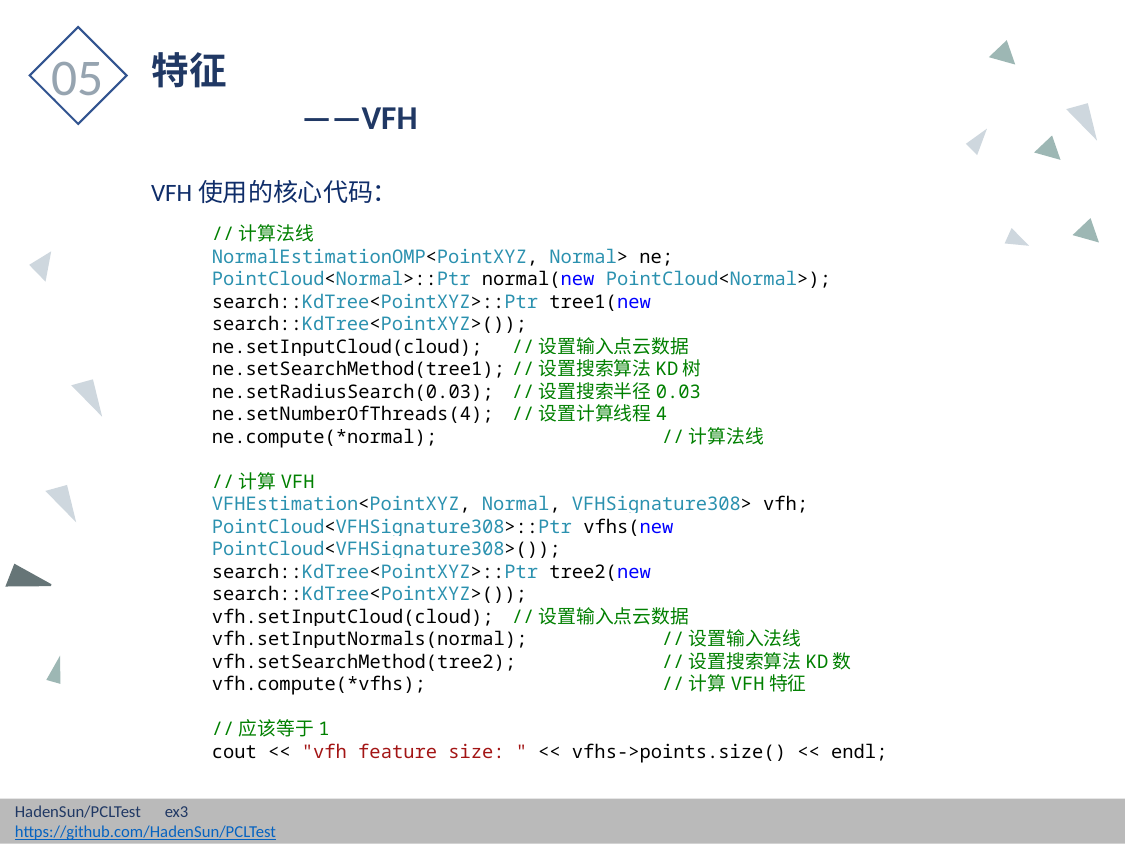

05
特征
	——VFH

VFH使用的核心代码：
//计算法线
NormalEstimationOMP<PointXYZ, Normal> ne;
PointCloud<Normal>::Ptr normal(new PointCloud<Normal>);
search::KdTree<PointXYZ>::Ptr tree1(new search::KdTree<PointXYZ>());
ne.setInputCloud(cloud);	//设置输入点云数据
ne.setSearchMethod(tree1);	//设置搜索算法KD树
ne.setRadiusSearch(0.03);	//设置搜索半径0.03
ne.setNumberOfThreads(4);	//设置计算线程4
ne.compute(*normal);		//计算法线

//计算VFH
VFHEstimation<PointXYZ, Normal, VFHSignature308> vfh;
PointCloud<VFHSignature308>::Ptr vfhs(new PointCloud<VFHSignature308>());
search::KdTree<PointXYZ>::Ptr tree2(new search::KdTree<PointXYZ>());
vfh.setInputCloud(cloud);	//设置输入点云数据
vfh.setInputNormals(normal);	//设置输入法线
vfh.setSearchMethod(tree2);	//设置搜索算法KD数
vfh.compute(*vfhs);		//计算VFH特征

//应该等于1
cout << "vfh feature size: " << vfhs->points.size() << endl;

HadenSun/PCLTest	ex3
https://github.com/HadenSun/PCLTest